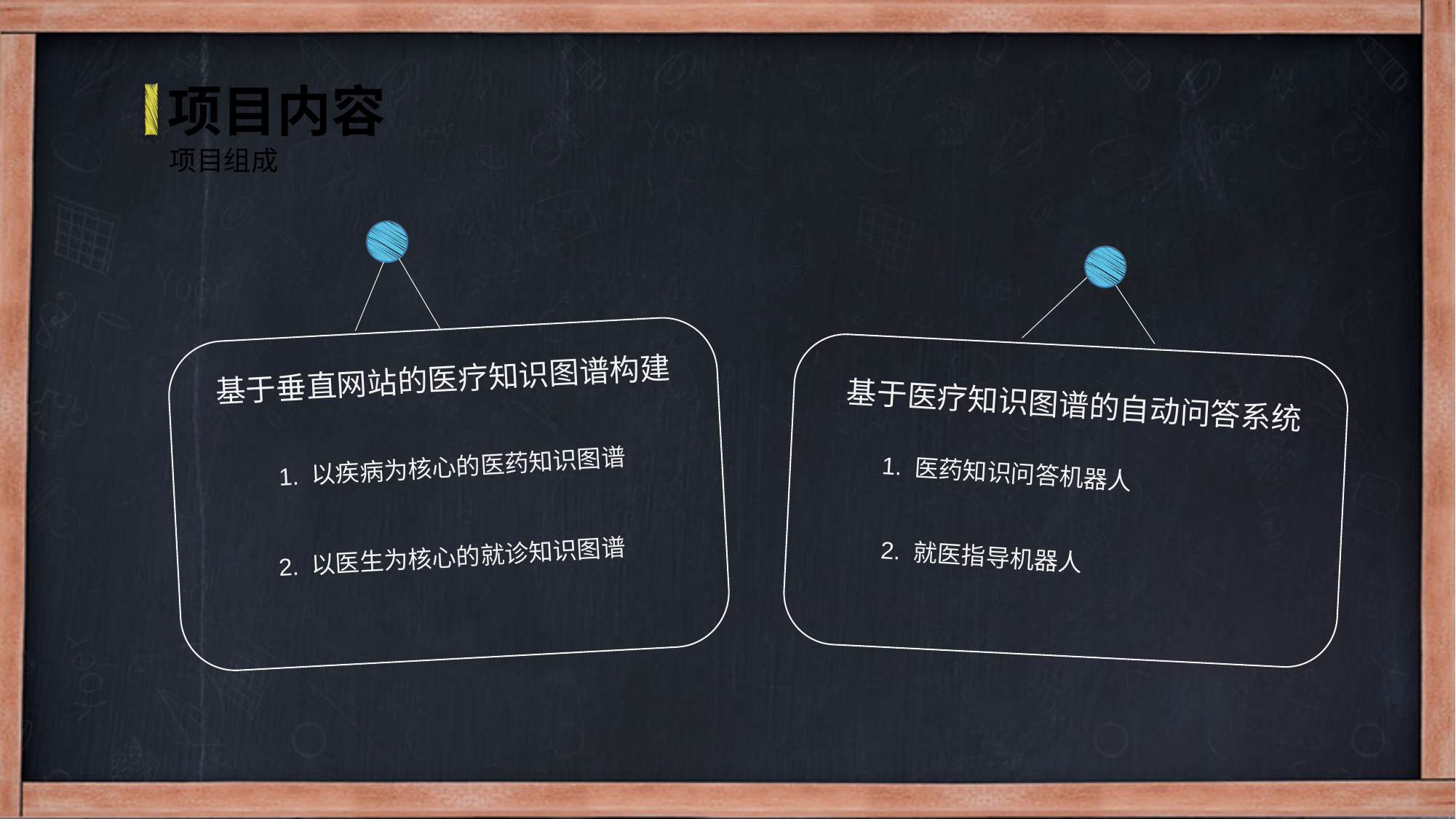

项目内容

项目组成

基于垂直网站的医疗知识图谱构建
基于医疗知识图谱的自动问答系统
1. 以疾病为核心的医药知识图谱
1. 医药知识问答机器人
2. 以医生为核心的就诊知识图谱
2. 就医指导机器人